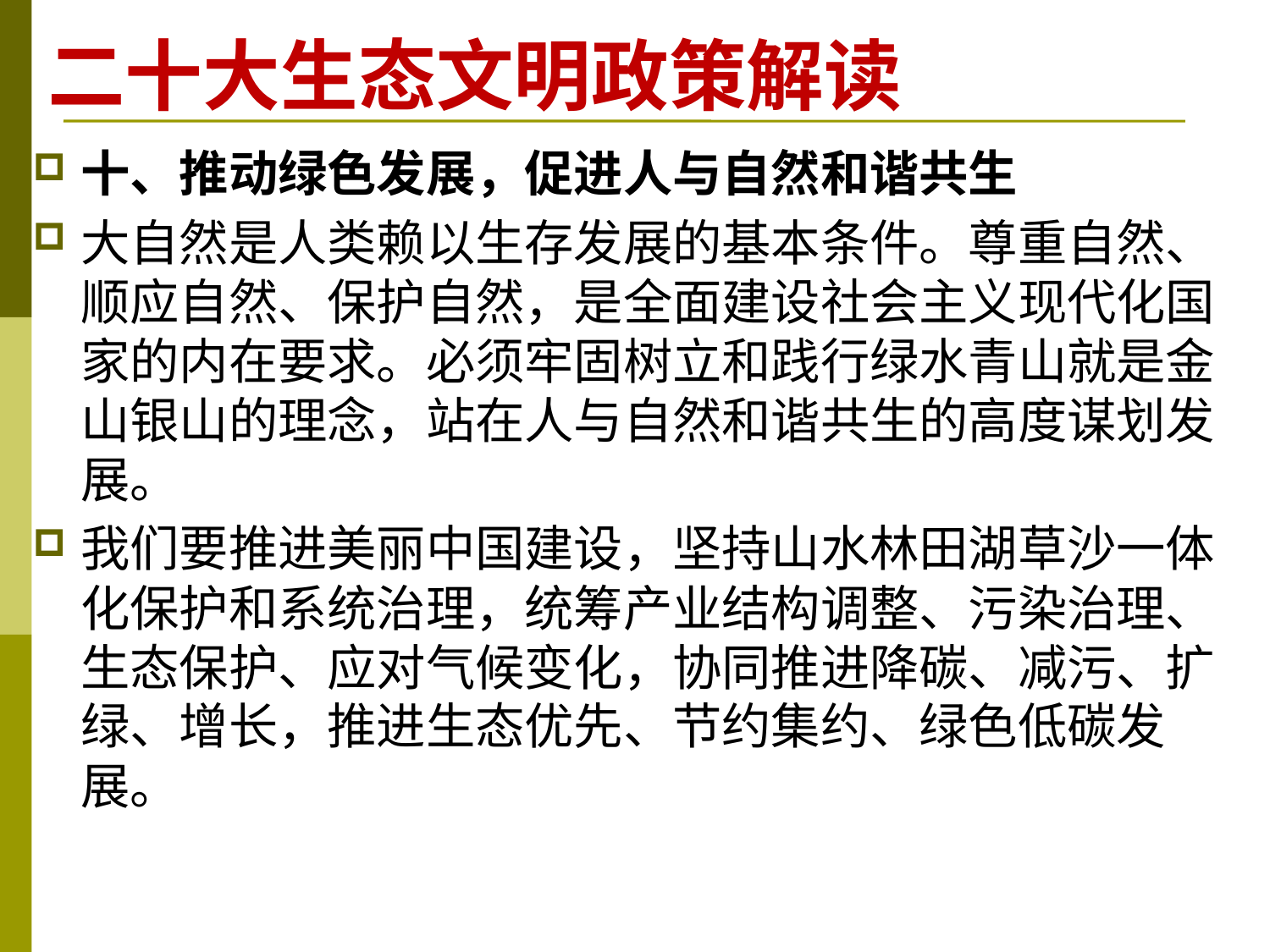

# 二十大生态文明政策解读
十、推动绿色发展，促进人与自然和谐共生
大自然是人类赖以生存发展的基本条件。尊重自然、顺应自然、保护自然，是全面建设社会主义现代化国家的内在要求。必须牢固树立和践行绿水青山就是金山银山的理念，站在人与自然和谐共生的高度谋划发展。
我们要推进美丽中国建设，坚持山水林田湖草沙一体化保护和系统治理，统筹产业结构调整、污染治理、生态保护、应对气候变化，协同推进降碳、减污、扩绿、增长，推进生态优先、节约集约、绿色低碳发展。